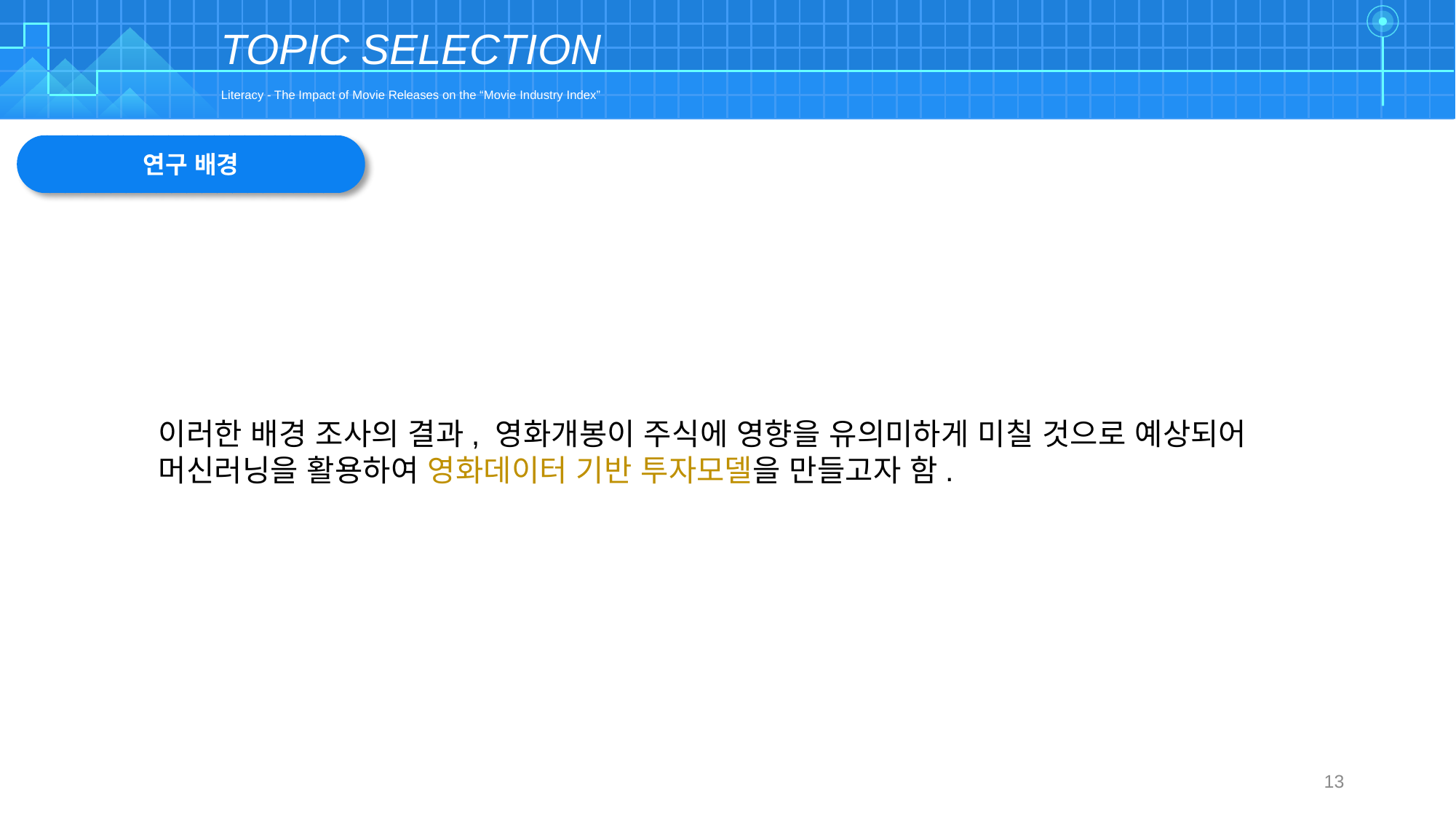

|  |  |  |  |  |  |  |  |  |  |  |  |  |  |  |  |  |  |  |  |  |  |  |  |  |  |  |  |  |  |  |  |  |  |  |  |  |  |  |  |  |  |  |  |  |  |  |  |  |  |  |  |  |  |  |  |  |  |  |  |
| --- | --- | --- | --- | --- | --- | --- | --- | --- | --- | --- | --- | --- | --- | --- | --- | --- | --- | --- | --- | --- | --- | --- | --- | --- | --- | --- | --- | --- | --- | --- | --- | --- | --- | --- | --- | --- | --- | --- | --- | --- | --- | --- | --- | --- | --- | --- | --- | --- | --- | --- | --- | --- | --- | --- | --- | --- | --- | --- | --- |
|  |  |  |  |  |  |  |  |  |  |  |  |  |  |  |  |  |  |  |  |  |  |  |  |  |  |  |  |  |  |  |  |  |  |  |  |  |  |  |  |  |  |  |  |  |  |  |  |  |  |  |  |  |  |  |  |  |  |  |  |
|  |  |  |  |  |  |  |  |  |  |  |  |  |  |  |  |  |  |  |  |  |  |  |  |  |  |  |  |  |  |  |  |  |  |  |  |  |  |  |  |  |  |  |  |  |  |  |  |  |  |  |  |  |  |  |  |  |  |  |  |
|  |  |  |  |  |  |  |  |  |  |  |  |  |  |  |  |  |  |  |  |  |  |  |  |  |  |  |  |  |  |  |  |  |  |  |  |  |  |  |  |  |  |  |  |  |  |  |  |  |  |  |  |  |  |  |  |  |  |  |  |
|  |  |  |  |  |  |  |  |  |  |  |  |  |  |  |  |  |  |  |  |  |  |  |  |  |  |  |  |  |  |  |  |  |  |  |  |  |  |  |  |  |  |  |  |  |  |  |  |  |  |  |  |  |  |  |  |  |  |  |  |

TOPIC SELECTION
Literacy - The Impact of Movie Releases on the “Movie Industry Index”

연구 배경
이러한 배경 조사의 결과, 영화개봉이 주식에 영향을 유의미하게 미칠 것으로 예상되어
머신러닝을 활용하여 영화데이터 기반 투자모델을 만들고자 함.
13